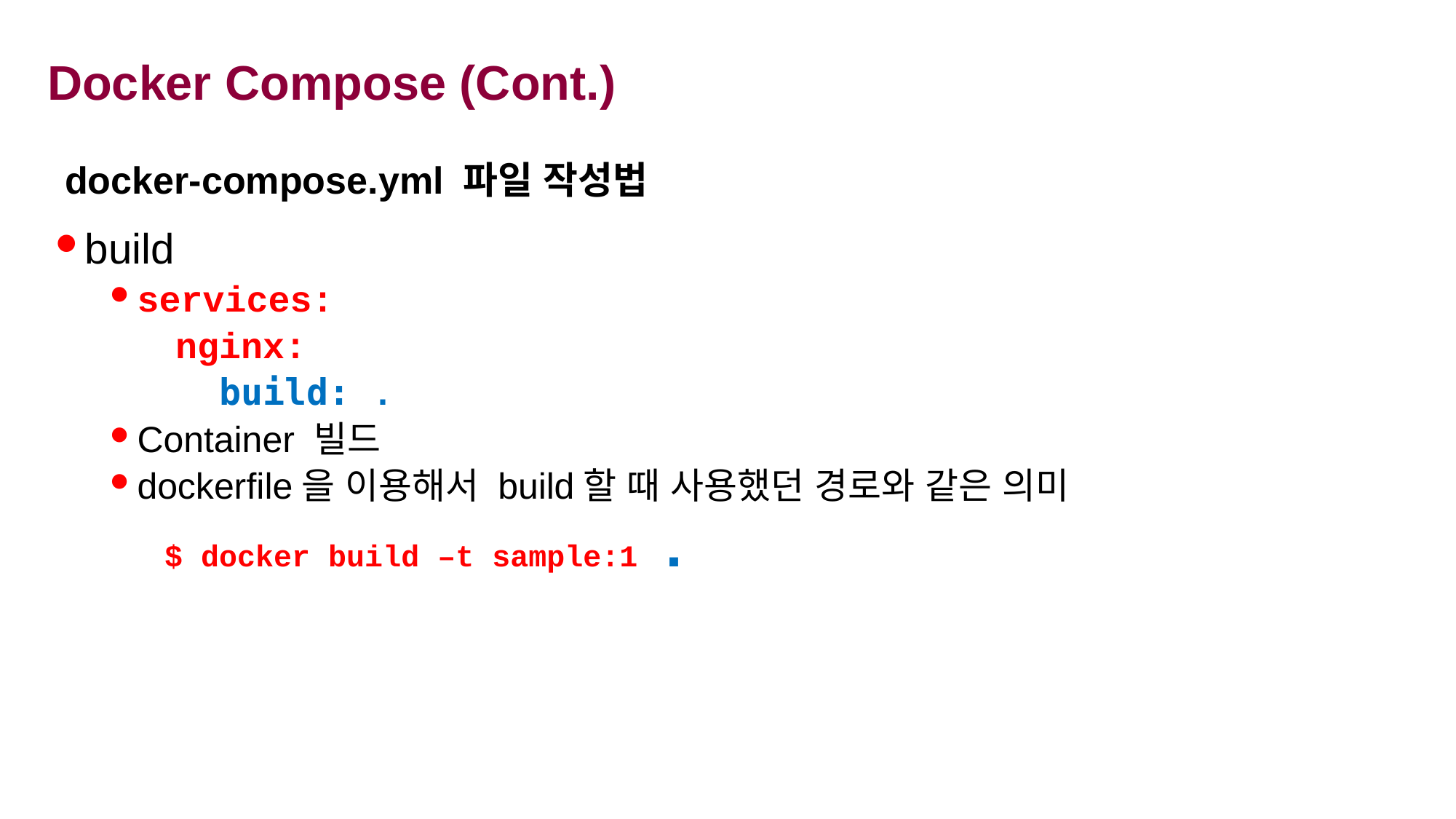

# Docker Compose (Cont.)
docker-compose.yml 파일 작성법
build
services:
   nginx:
     build: .
Container 빌드
dockerfile을 이용해서 build할 때 사용했던 경로와 같은 의미
$ docker build –t sample:1 .